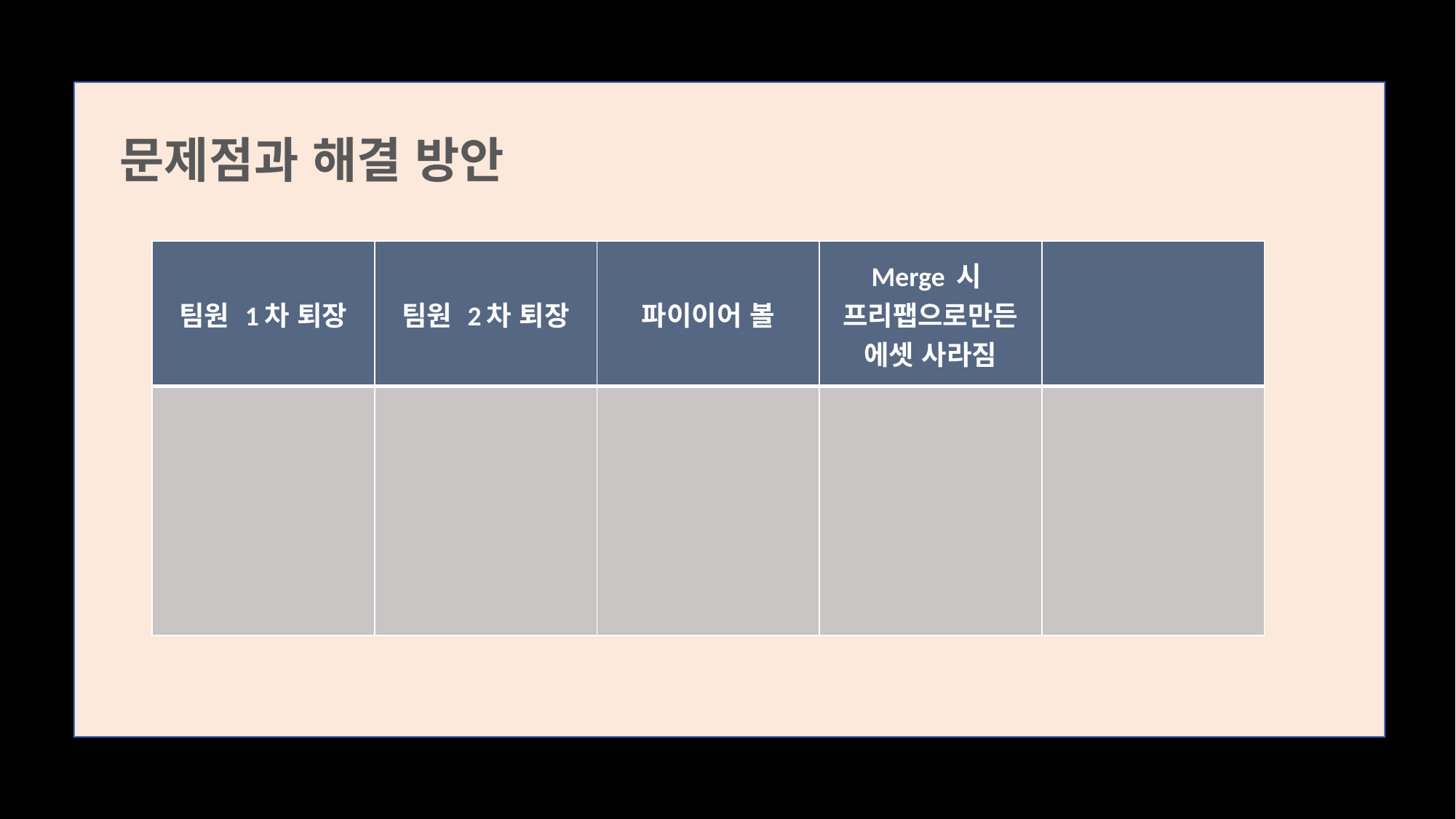

문제점과 해결 방안

| 팀원 1차 퇴장 | 팀원 2차 퇴장 | 파이이어 볼 | Merge 시  프리팹으로만든 에셋 사라짐 |  |
| --- | --- | --- | --- | --- |
|  |  |  |  |  |